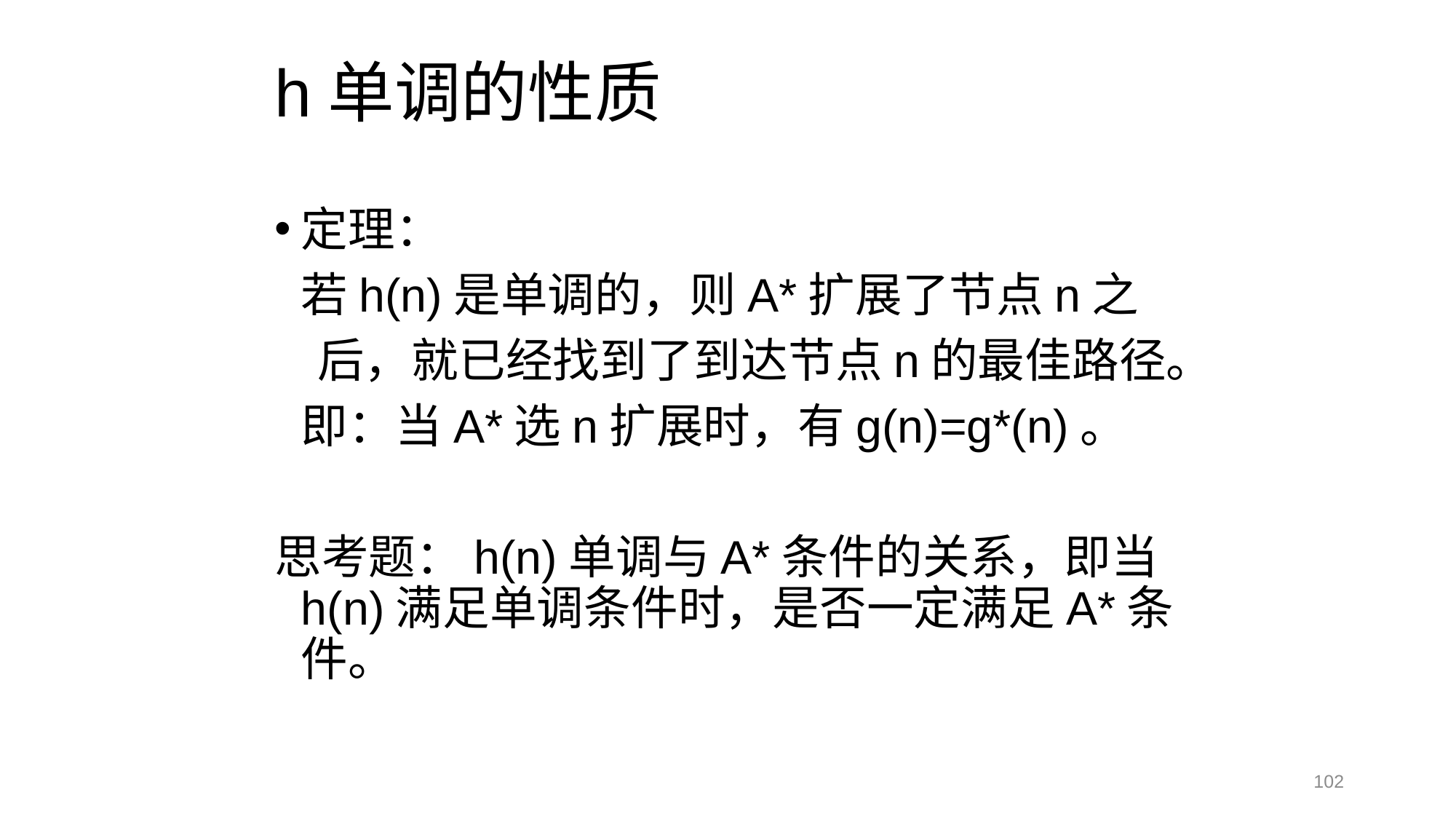

# h单调的性质
定理：
	若h(n)是单调的，则A*扩展了节点n之
   后，就已经找到了到达节点n的最佳路径。
	即：当A*选n扩展时，有g(n)=g*(n)。

思考题：h(n)单调与A*条件的关系，即当h(n)满足单调条件时，是否一定满足A*条件。
102